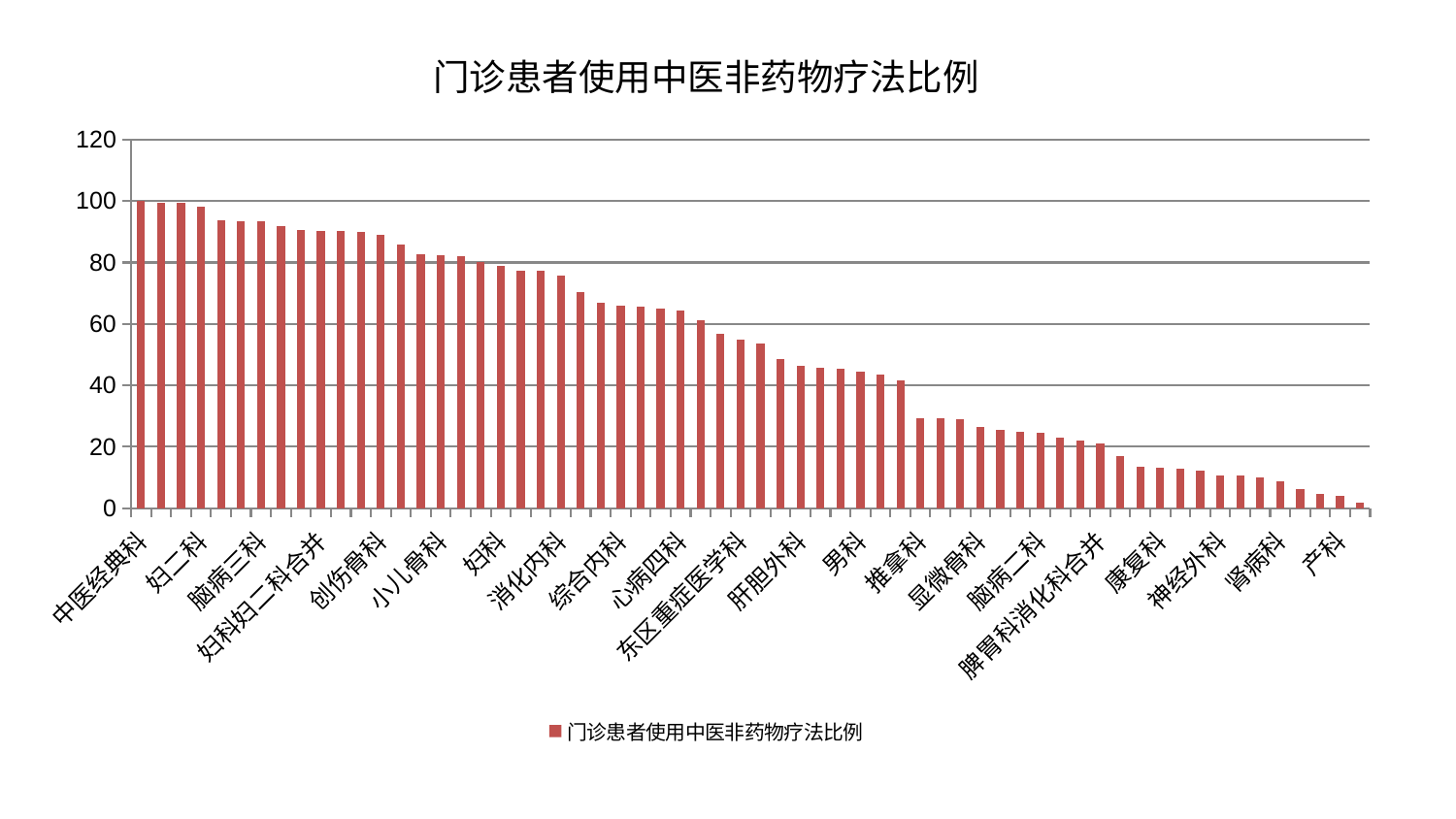

### Chart: 门诊患者使用中医非药物疗法比例

| Category | 门诊患者使用中医非药物疗法比例 |
|---|---|
| 中医经典科 | 100.0 |
| 中医外治中心 | 99.39162715300337 |
| 老年医学科 | 99.30582136203645 |
| 妇二科 | 98.31730133094806 |
| 呼吸内科 | 93.85013507346484 |
| 神经内科 | 93.55403639963119 |
| 脑病三科 | 93.55399171686159 |
| 耳鼻喉科 | 91.869820438809 |
| 肾脏内科 | 90.51230781325246 |
| 妇科妇二科合并 | 90.34436081967246 |
| 心病一科 | 90.13093649338204 |
| 针灸科 | 89.96302262965322 |
| 创伤骨科 | 89.01212378048174 |
| 心病三科 | 85.91372355475507 |
| 运动损伤骨科 | 82.62077740088345 |
| 小儿骨科 | 82.30896819458953 |
| 医院 | 82.14356748117464 |
| 关节骨科 | 80.28900822031365 |
| 妇科 | 78.86623947182316 |
| 脑病一科 | 77.48792293495062 |
| 口腔科 | 77.39729514329238 |
| 消化内科 | 75.65970771833834 |
| 泌尿外科 | 70.42320544867228 |
| 胸外科 | 66.82600097710039 |
| 综合内科 | 65.89806008022421 |
| 皮肤科 | 65.63936902228045 |
| 心病二科 | 64.93738378271476 |
| 心病四科 | 64.24765018823521 |
| 风湿病科 | 61.356132099458705 |
| 治未病中心 | 56.72616442194838 |
| 东区重症医学科 | 54.8545414318354 |
| 东区肾病科 | 53.526998652094925 |
| 眼科 | 48.5592984689484 |
| 肝胆外科 | 46.47453343397746 |
| 微创骨科 | 45.76497068644359 |
| 周围血管科 | 45.5232459958271 |
| 男科 | 44.425268602012885 |
| 美容皮肤科 | 43.42402665822613 |
| 乳腺甲状腺外科 | 41.656415038495894 |
| 推拿科 | 29.38145264867349 |
| 肿瘤内科 | 29.1688778002177 |
| 脊柱骨科 | 29.020129450497677 |
| 显微骨科 | 26.370127222914967 |
| 血液科 | 25.595079969189772 |
| 内分泌科 | 24.82171488495079 |
| 脑病二科 | 24.483495720422052 |
| 重症医学科 | 22.83164080912402 |
| 肝病科 | 22.055954795466658 |
| 脾胃科消化科合并 | 20.98443955271743 |
| 心血管内科 | 17.096078558398126 |
| 小儿推拿科 | 13.539030317652362 |
| 康复科 | 13.202067813430466 |
| 肛肠科 | 12.825858456205822 |
| 身心医学科 | 12.104869276523536 |
| 神经外科 | 10.715458563445063 |
| 脾胃病科 | 10.692912119169359 |
| 儿科 | 9.987355113086181 |
| 肾病科 | 8.923792373470711 |
| 普通外科 | 6.170015224223318 |
| 骨科 | 4.657112024235735 |
| 产科 | 4.086966107114272 |
| 西区重症医学科 | 1.7176867055138734 |
216